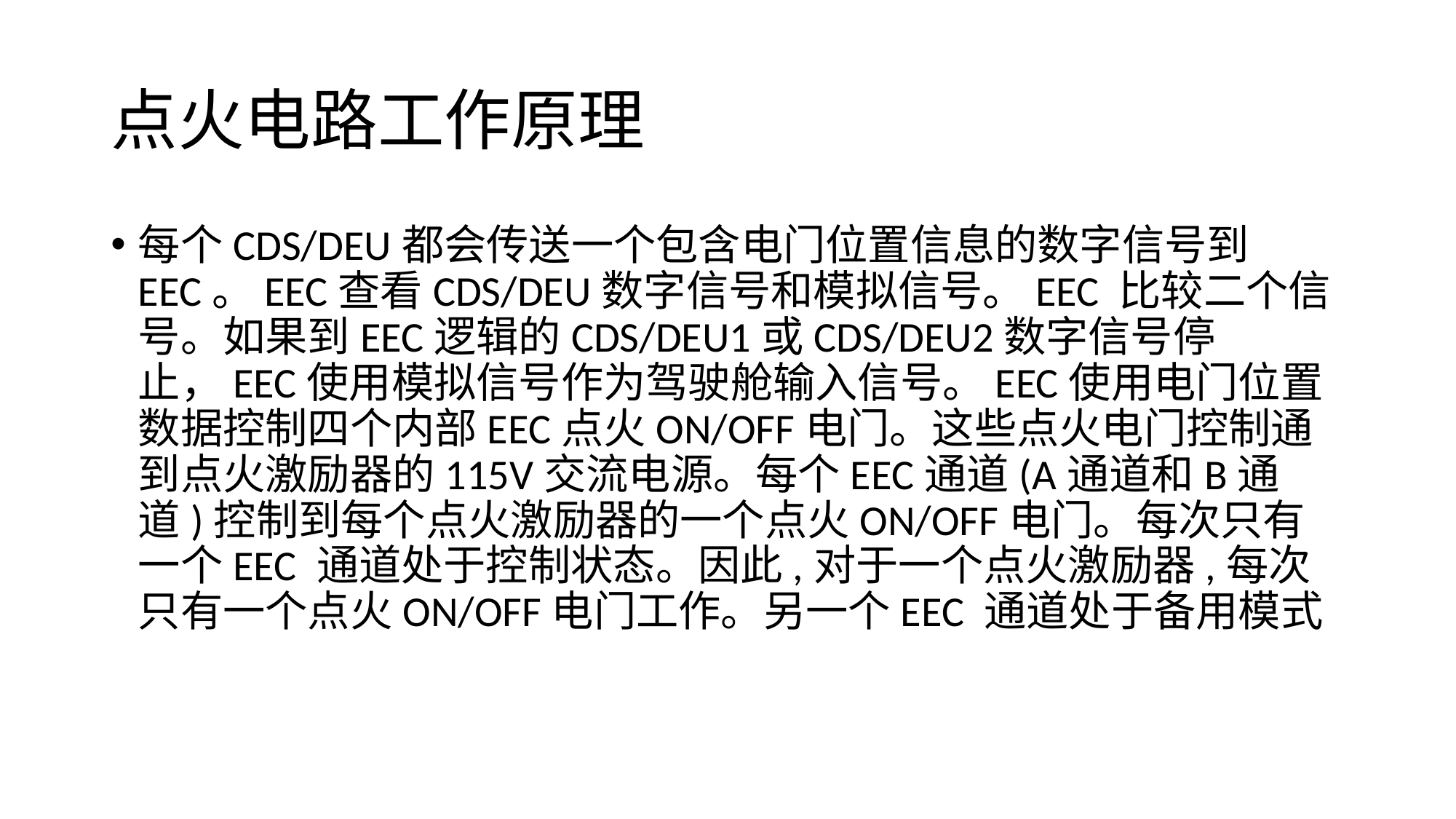

# 点火电路工作原理
每个CDS/DEU都会传送一个包含电门位置信息的数字信号到EEC。EEC查看CDS/DEU数字信号和模拟信号。EEC 比较二个信号。如果到EEC逻辑的CDS/DEU1或CDS/DEU2数字信号停止，EEC使用模拟信号作为驾驶舱输入信号。EEC使用电门位置数据控制四个内部EEC点火ON/OFF电门。这些点火电门控制通到点火激励器的115V交流电源。每个EEC通道(A通道和B通道)控制到每个点火激励器的一个点火ON/OFF电门。每次只有一个EEC 通道处于控制状态。因此,对于一个点火激励器,每次只有一个点火ON/OFF电门工作。另一个EEC 通道处于备用模式